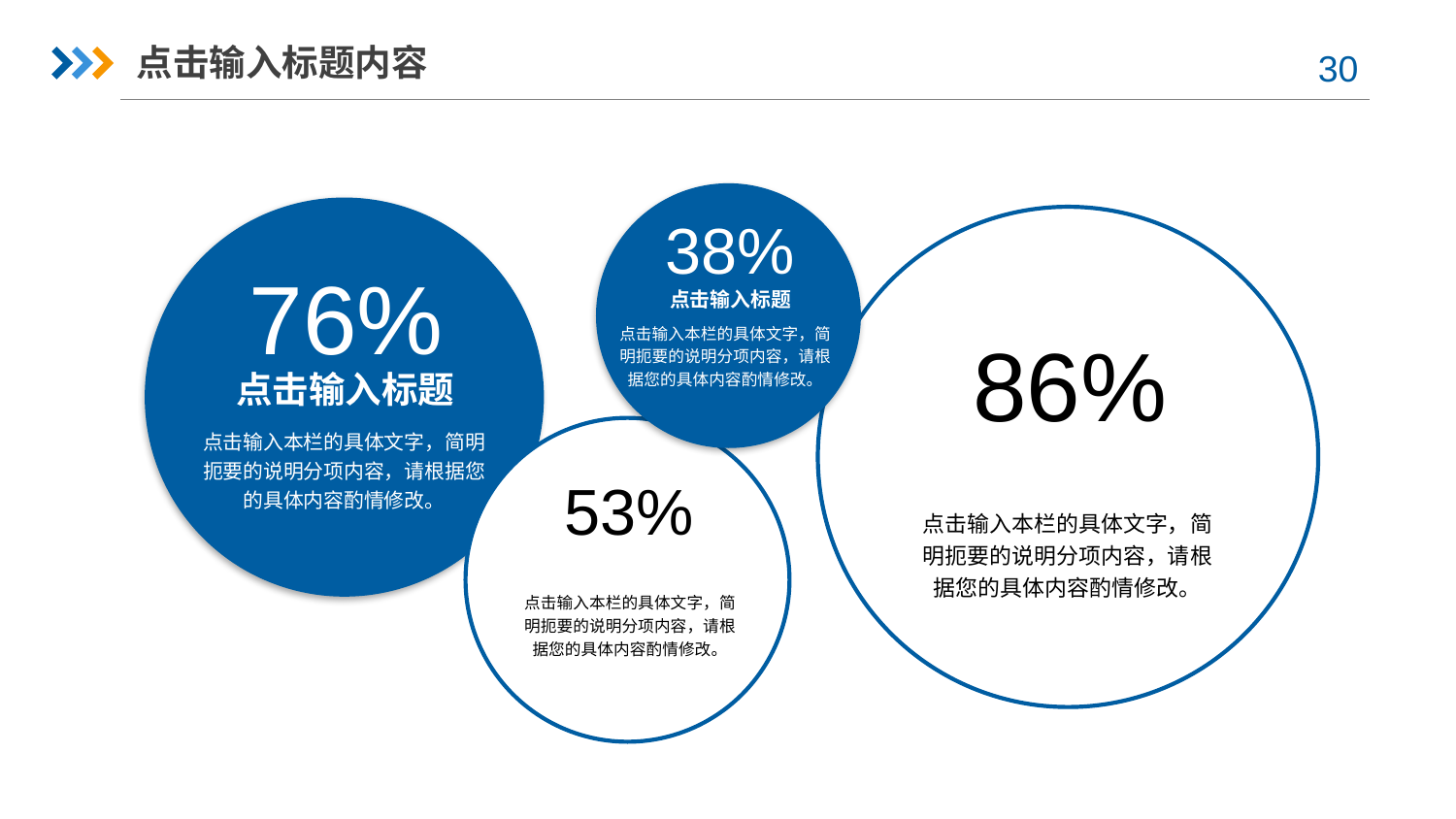

点击输入标题内容

38%
点击输入标题
点击输入本栏的具体文字，简明扼要的说明分项内容，请根据您的具体内容酌情修改。

76%
点击输入标题
点击输入本栏的具体文字，简明扼要的说明分项内容，请根据您的具体内容酌情修改。

86%
点击输入标题
点击输入本栏的具体文字，简明扼要的说明分项内容，请根据您的具体内容酌情修改。

53%
点击输入标题
点击输入本栏的具体文字，简明扼要的说明分项内容，请根据您的具体内容酌情修改。